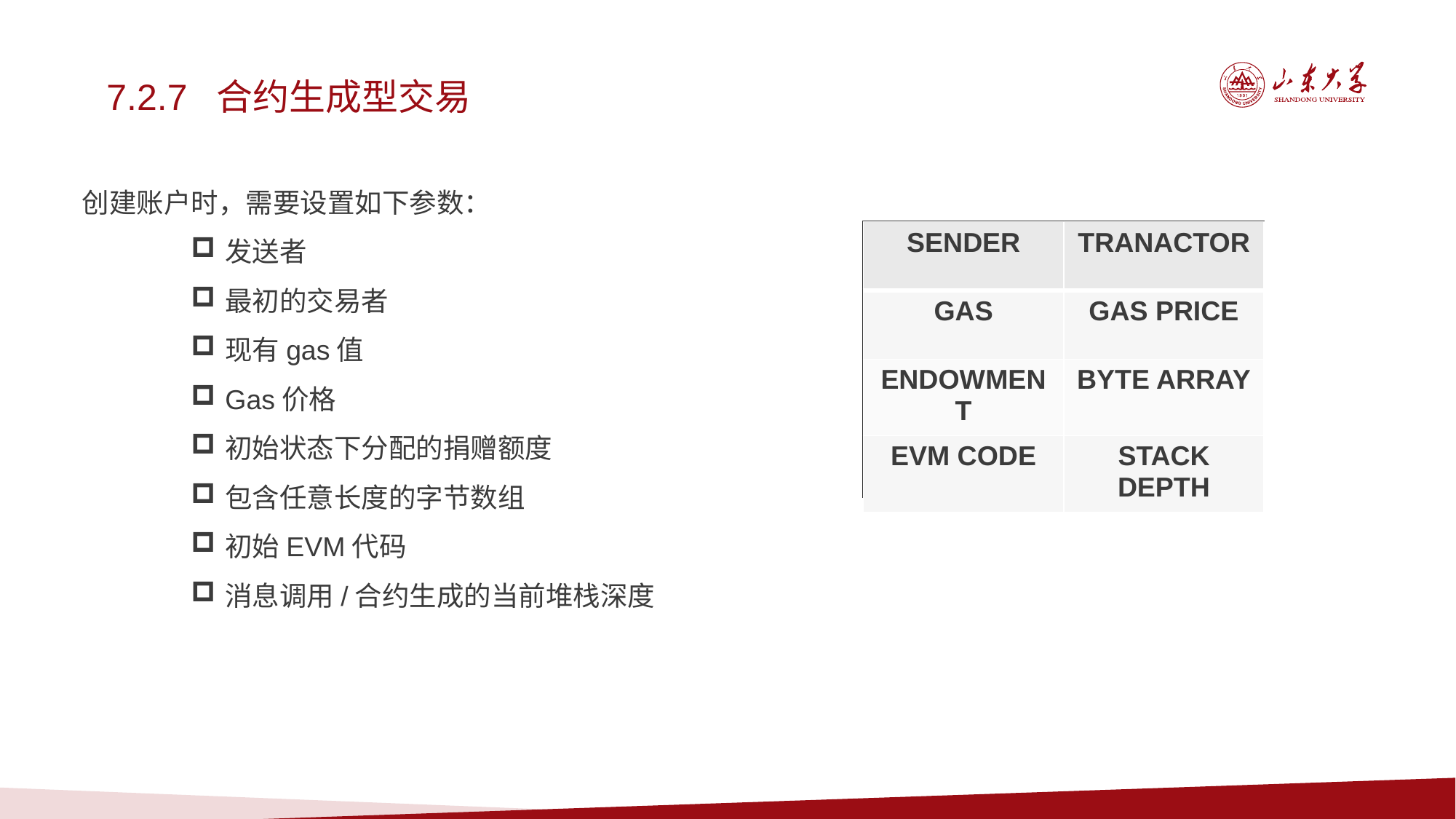

7.2.7  合约生成型交易
创建账户时，需要设置如下参数：
发送者
最初的交易者
现有gas值
Gas价格
初始状态下分配的捐赠额度
包含任意长度的字节数组
初始EVM代码
消息调用/合约生成的当前堆栈深度

| SENDER | TRANACTOR |
| --- | --- |
| GAS | GAS PRICE |
| ENDOWMENT | BYTE ARRAY |
| EVM CODE | STACK DEPTH |